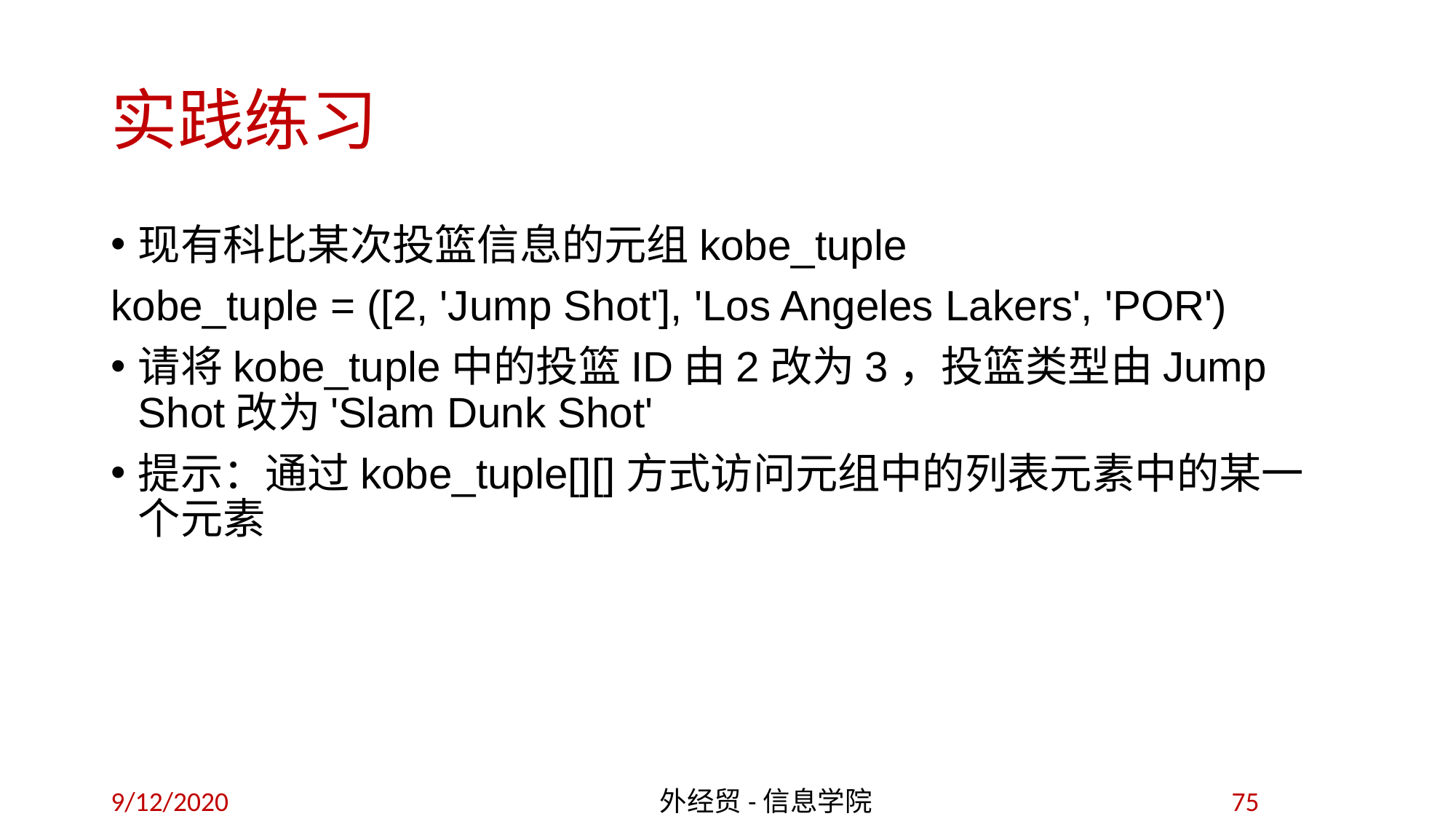

# 实践练习
现有科比某次投篮信息的元组kobe_tuple
kobe_tuple = ([2, 'Jump Shot'], 'Los Angeles Lakers', 'POR')
请将kobe_tuple中的投篮ID由2改为3，投篮类型由Jump Shot改为'Slam Dunk Shot'
提示：通过kobe_tuple[][]方式访问元组中的列表元素中的某一个元素

9/12/2020
外经贸-信息学院
75